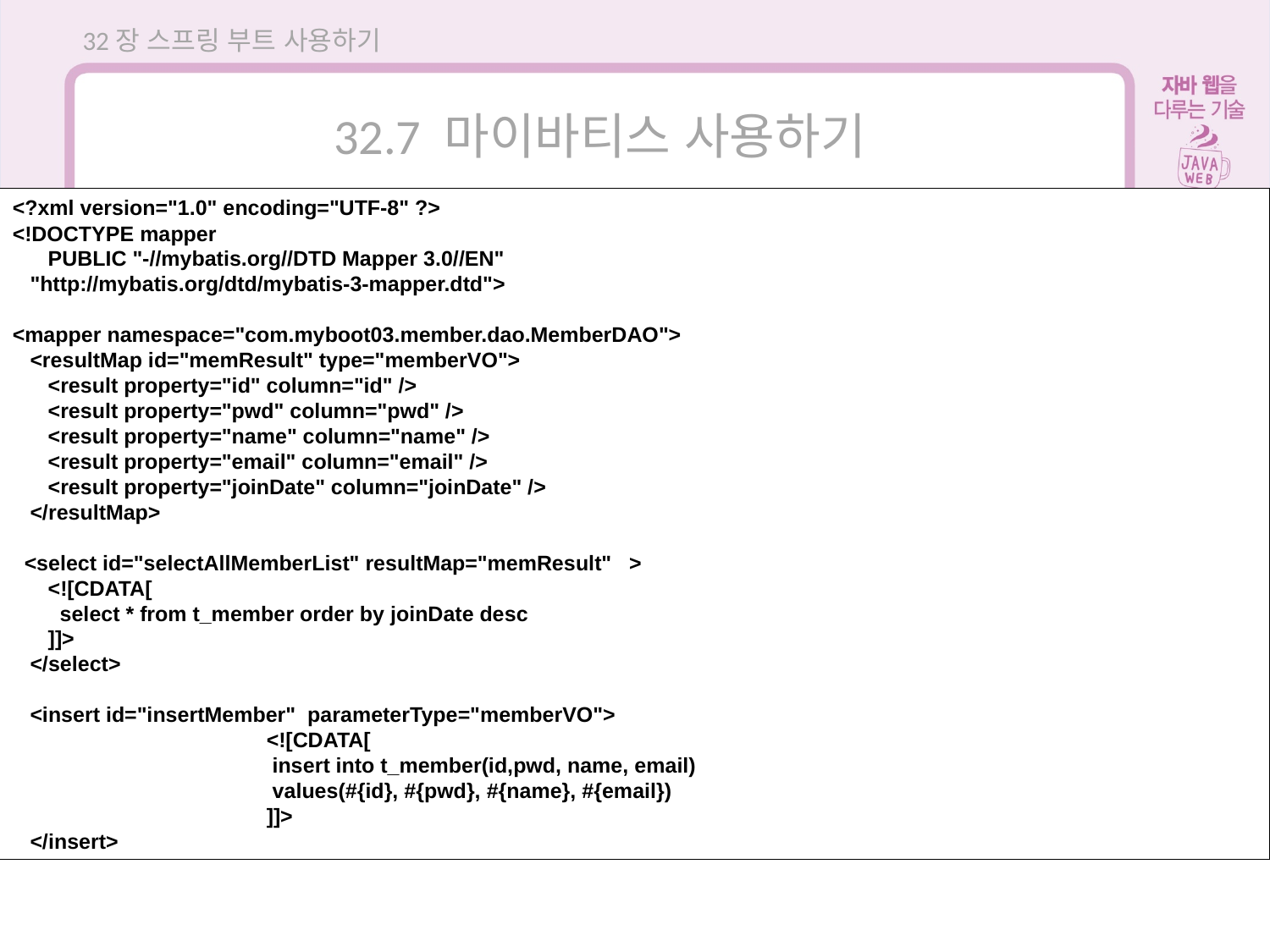

32장 스프링 부트 사용하기
32.7 마이바티스 사용하기
<?xml version="1.0" encoding="UTF-8" ?>
<!DOCTYPE mapper
      PUBLIC "-//mybatis.org//DTD Mapper 3.0//EN"
   "http://mybatis.org/dtd/mybatis-3-mapper.dtd">

<mapper namespace="com.myboot03.member.dao.MemberDAO">
   <resultMap id="memResult" type="memberVO">
      <result property="id" column="id" />
      <result property="pwd" column="pwd" />
      <result property="name" column="name" />
      <result property="email" column="email" />
      <result property="joinDate" column="joinDate" />
   </resultMap>

  <select id="selectAllMemberList" resultMap="memResult"   >
      <![CDATA[
        select * from t_member order by joinDate desc
      ]]>
   </select>

   <insert id="insertMember"  parameterType="memberVO">
		<![CDATA[
		 insert into t_member(id,pwd, name, email)
		 values(#{id}, #{pwd}, #{name}, #{email})
		]]>
   </insert>